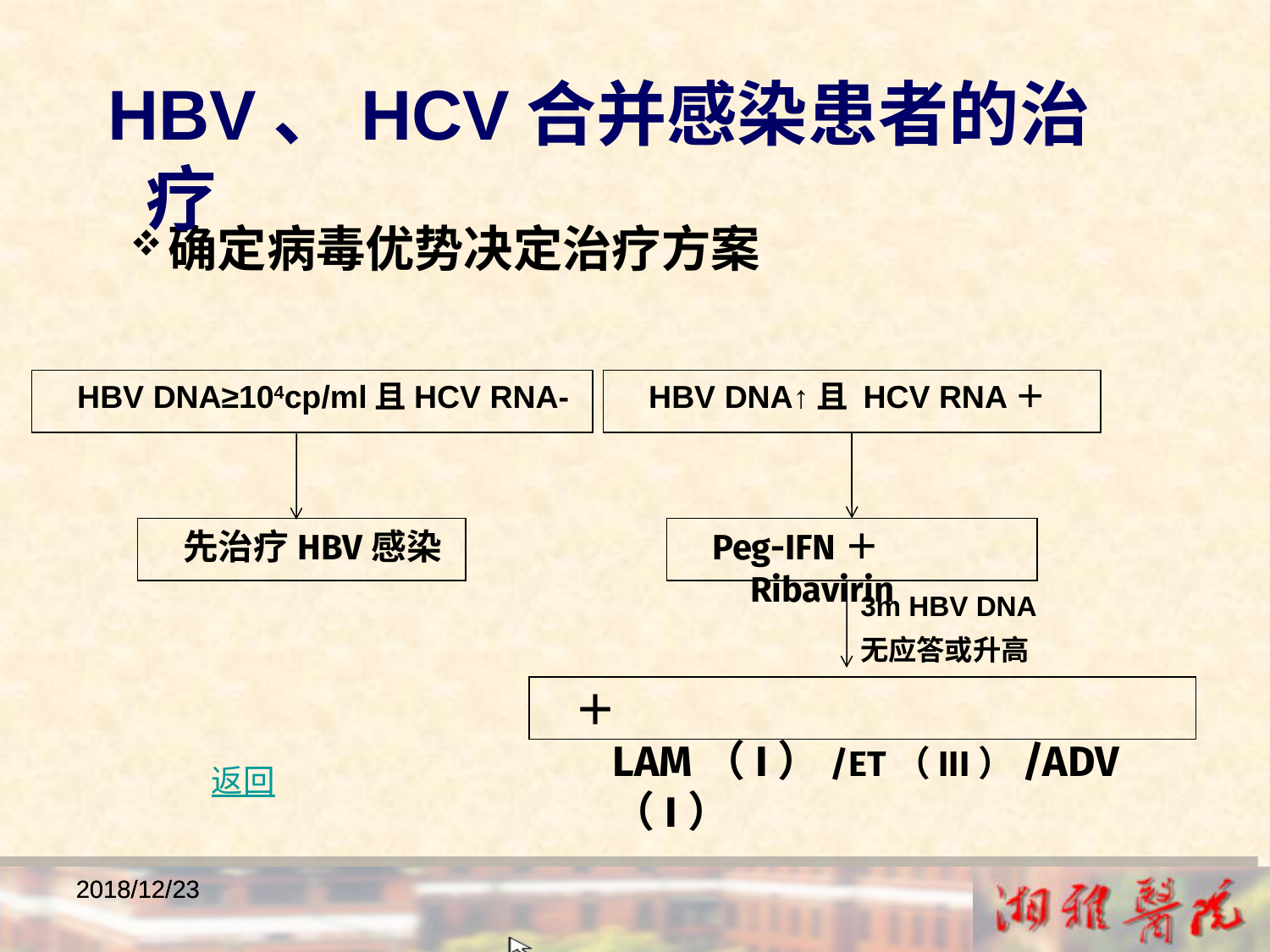

HBV、HCV合并感染患者的治疗
确定病毒优势决定治疗方案

HBV DNA≥104cp/ml且HCV RNA-
HBV DNA↑且 HCV RNA＋
先治疗HBV感染
Peg-IFN＋Ribavirin
3m HBV DNA
无应答或升高
＋  LAM（I）/ET（III）/ADV（I）
返回
2018/12/23
2018/12/23